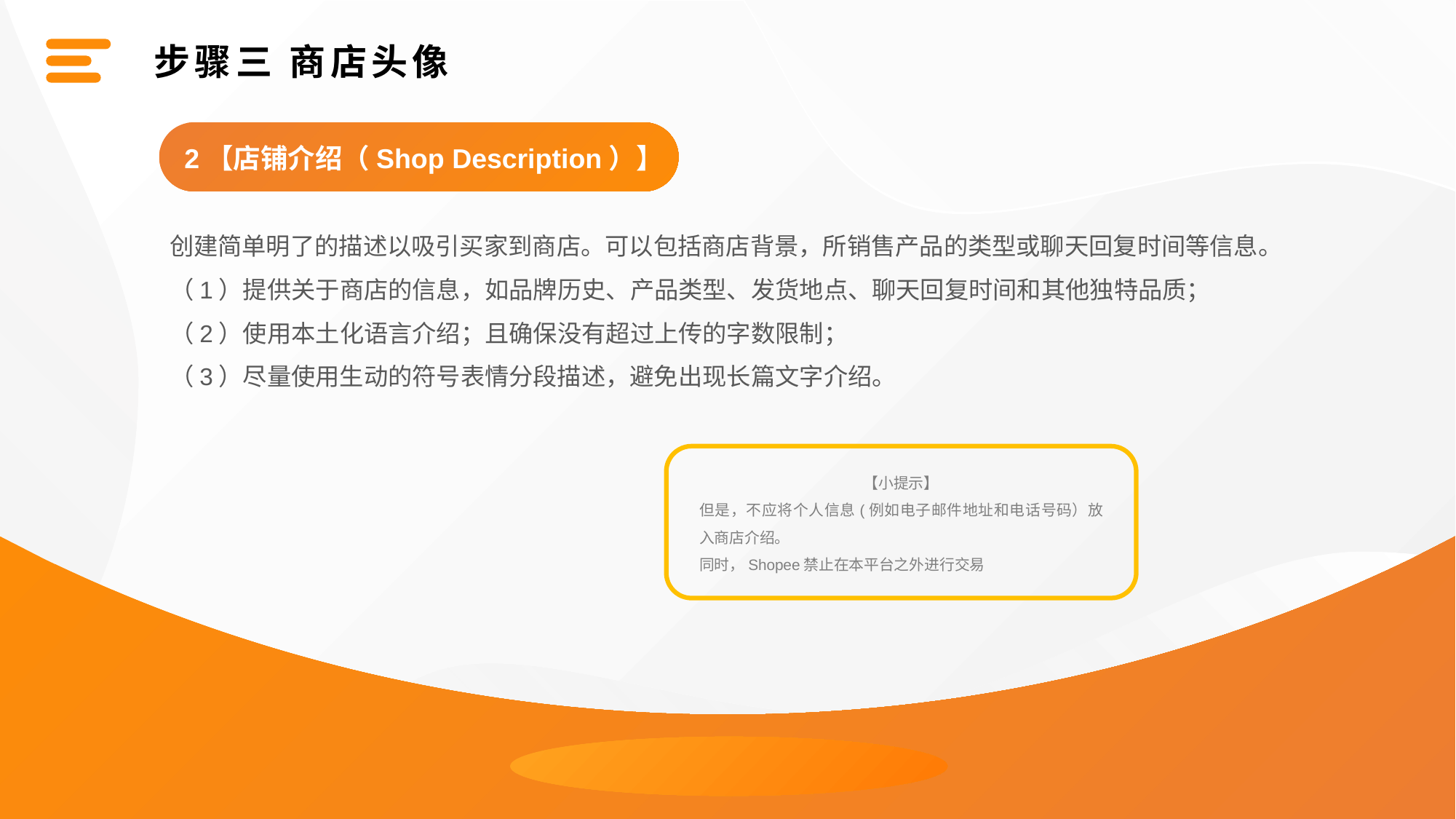

步骤三 商店头像

2【店铺介绍（Shop Description）】
创建简单明了的描述以吸引买家到商店。可以包括商店背景，所销售产品的类型或聊天回复时间等信息。
（1）提供关于商店的信息，如品牌历史、产品类型、发货地点、聊天回复时间和其他独特品质；
（2）使用本土化语言介绍；且确保没有超过上传的字数限制；
（3）尽量使用生动的符号表情分段描述，避免出现长篇文字介绍。

【小提示】
但是，不应将个人信息(例如电子邮件地址和电话号码）放入商店介绍。
同时，Shopee禁止在本平台之外进行交易